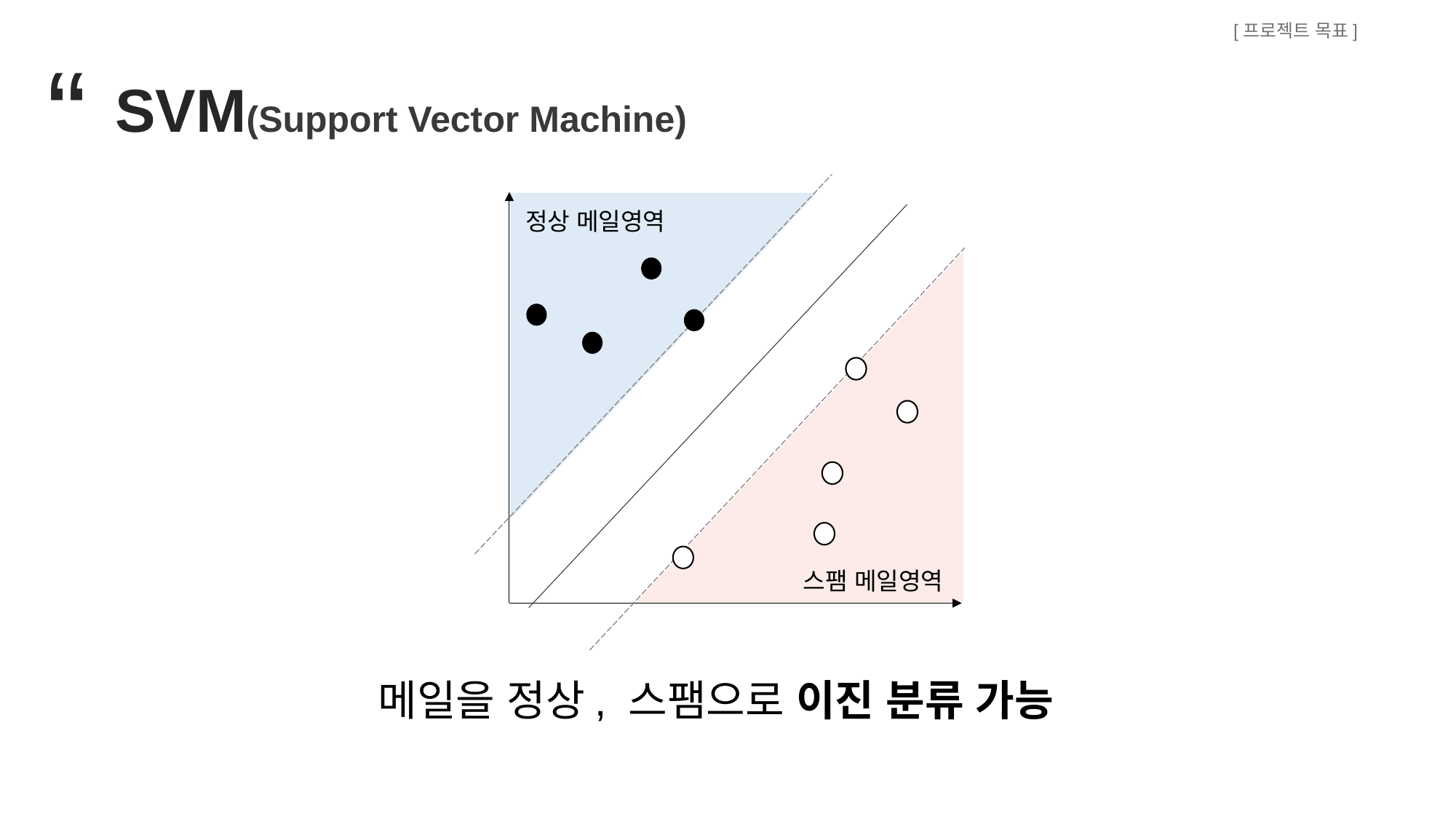

[프로젝트 목표]
“
SVM(Support Vector Machine)

정상 메일영역
스팸 메일영역
메일을 정상, 스팸으로 이진 분류 가능